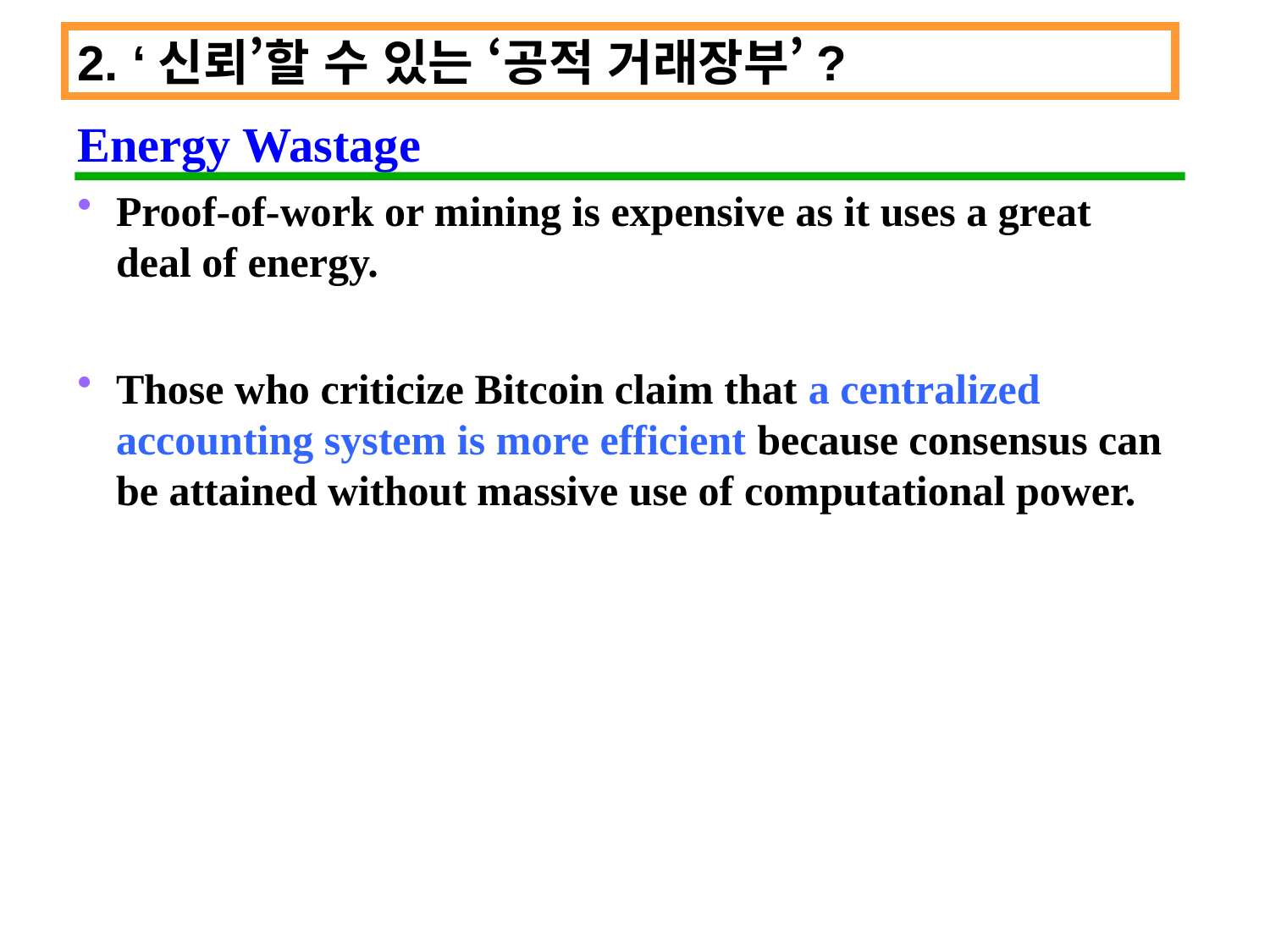

2. ‘신뢰’할 수 있는 ‘공적 거래장부’?
Energy Wastage
Proof-of-work or mining is expensive as it uses a great deal of energy.

Those who criticize Bitcoin claim that a centralized accounting system is more efficient because consensus can be attained without massive use of computational power.